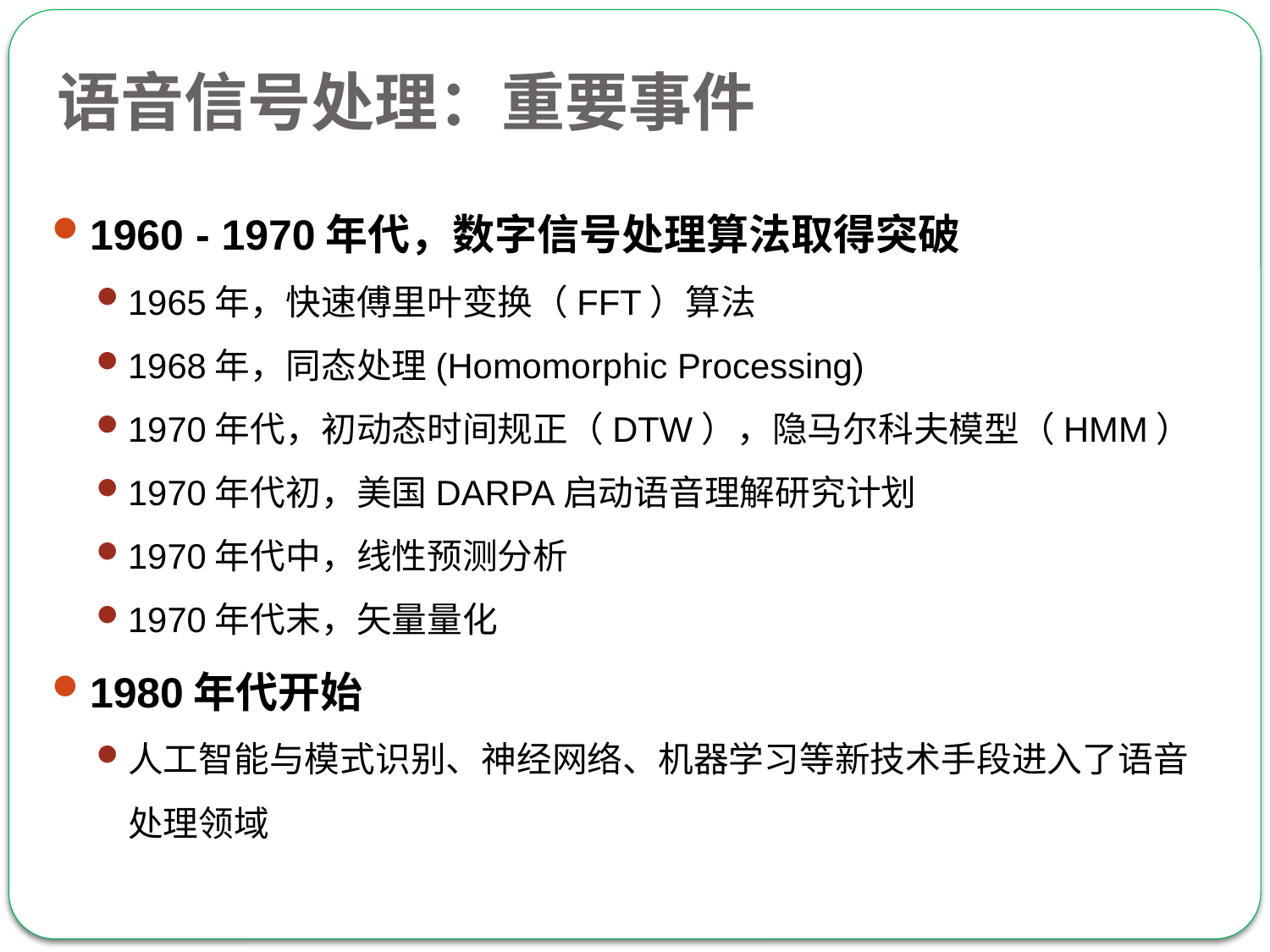

语音信号处理：重要事件
1960 - 1970年代，数字信号处理算法取得突破
1965年，快速傅里叶变换（FFT）算法
1968年，同态处理(Homomorphic Processing)
1970年代，初动态时间规正（DTW），隐马尔科夫模型（HMM）
1970年代初，美国DARPA启动语音理解研究计划
1970年代中，线性预测分析
1970年代末，矢量量化
1980年代开始
人工智能与模式识别、神经网络、机器学习等新技术手段进入了语音处理领域